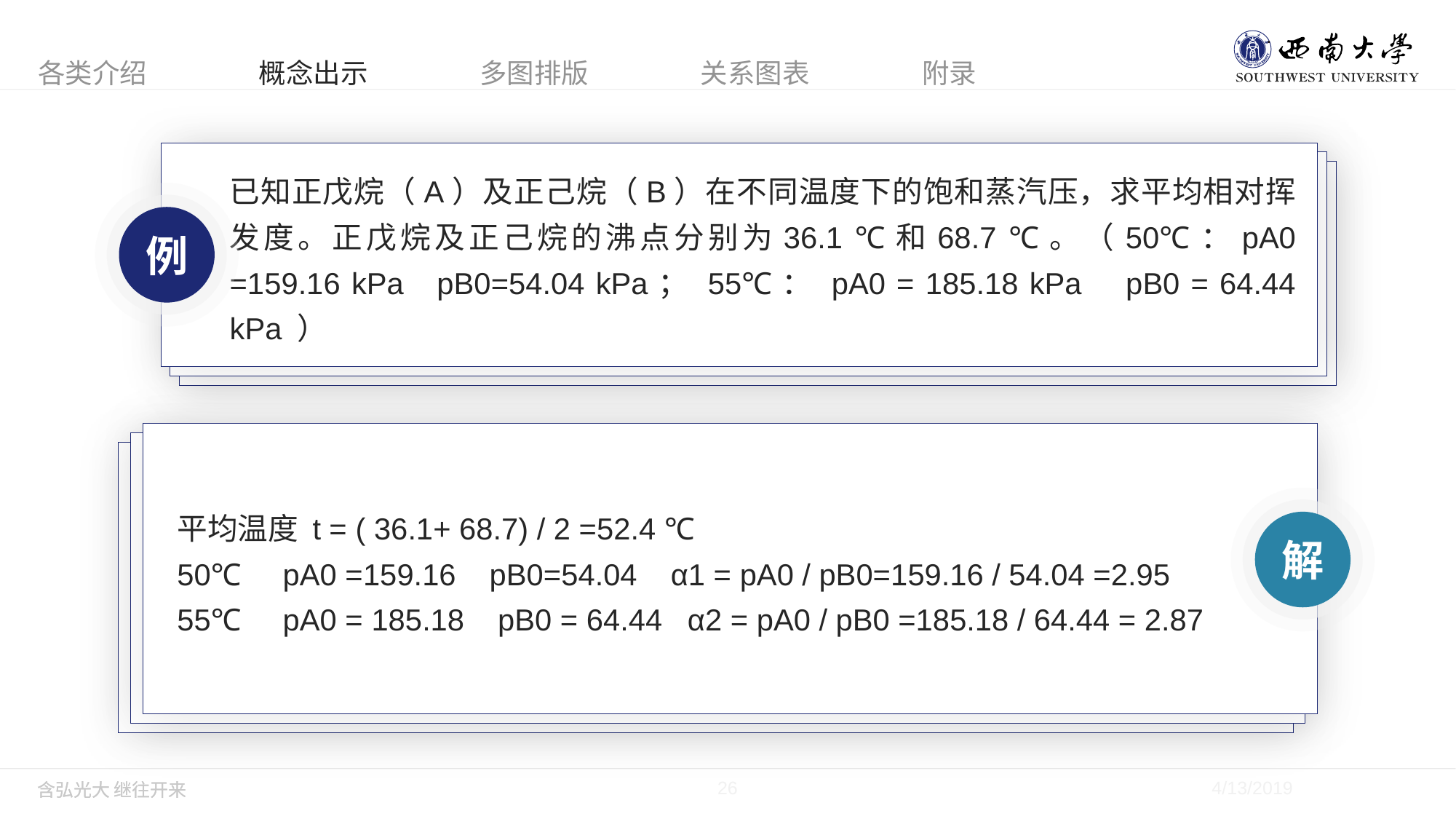

已知正戊烷（A）及正己烷（B）在不同温度下的饱和蒸汽压，求平均相对挥发度。正戊烷及正己烷的沸点分别为36.1 ℃和68.7 ℃。（50℃：pA0 =159.16 kPa   pB0=54.04 kPa； 55℃： pA0 = 185.18 kPa    pB0 = 64.44 kPa ）

例
平均温度 t = ( 36.1+ 68.7) / 2 =52.4 ℃
50℃     pA0 =159.16    pB0=54.04    α1 = pA0 / pB0=159.16 / 54.04 =2.95
55℃     pA0 = 185.18    pB0 = 64.44   α2 = pA0 / pB0 =185.18 / 64.44 = 2.87

解
26
4/13/2019